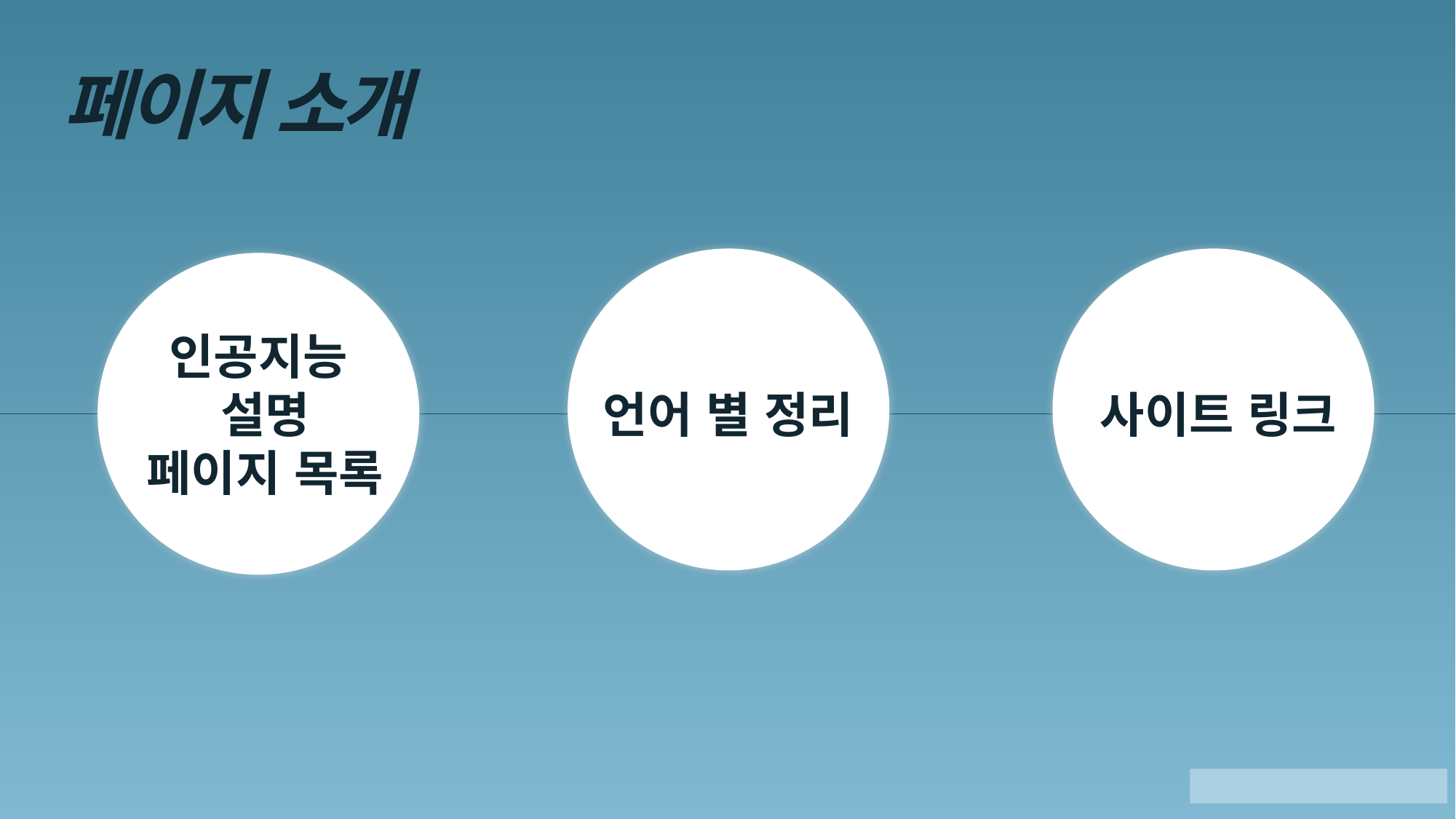

페이지 소개

인공지능
설명
페이지 목록
언어 별 정리
사이트 링크